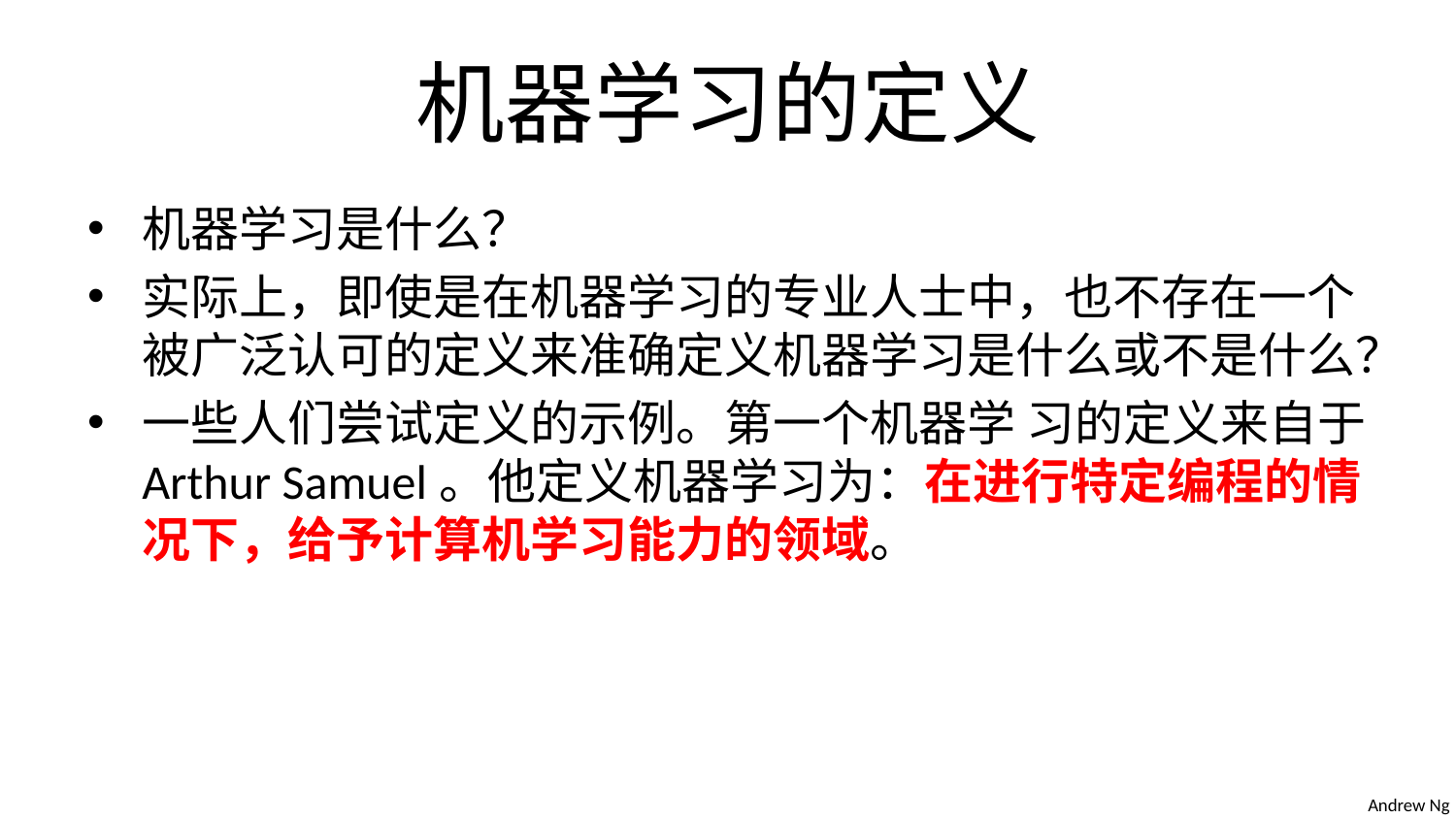

# 机器学习的定义
机器学习是什么？
实际上，即使是在机器学习的专业人士中，也不存在一个被广泛认可的定义来准确定义机器学习是什么或不是什么？
一些人们尝试定义的示例。第一个机器学 习的定义来自于 Arthur Samuel。他定义机器学习为：在进行特定编程的情况下，给予计算机学习能力的领域。